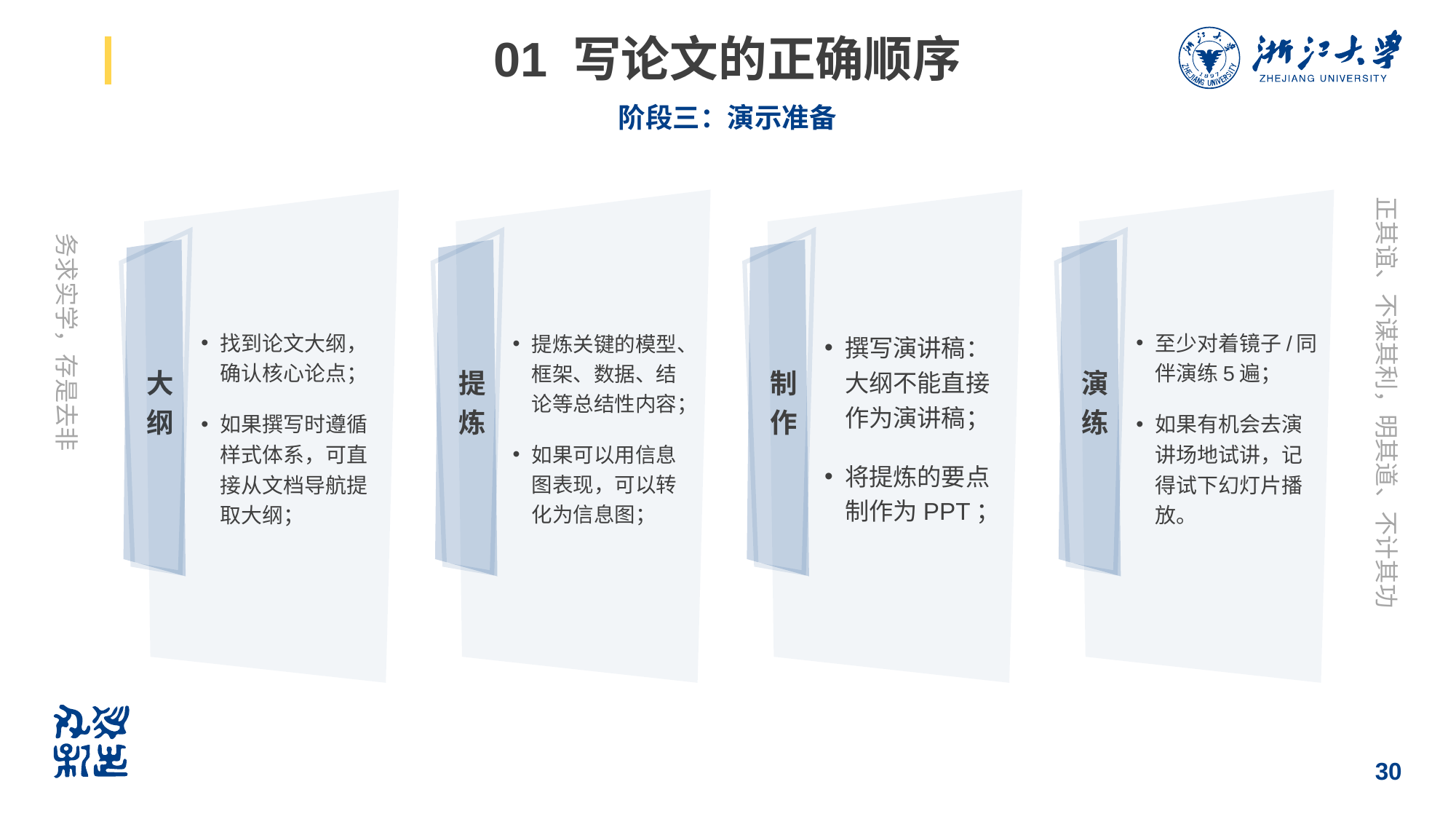

# 01 写论文的正确顺序
阶段三：演示准备

找到论文大纲，确认核心论点；
如果撰写时遵循样式体系，可直接从文档导航提取大纲；
提炼关键的模型、框架、数据、结论等总结性内容；
如果可以用信息图表现，可以转化为信息图；
撰写演讲稿：大纲不能直接作为演讲稿；
将提炼的要点制作为PPT；
至少对着镜子/同伴演练5遍；
如果有机会去演讲场地试讲，记得试下幻灯片播放。

大纲

提炼

制作

演练
30